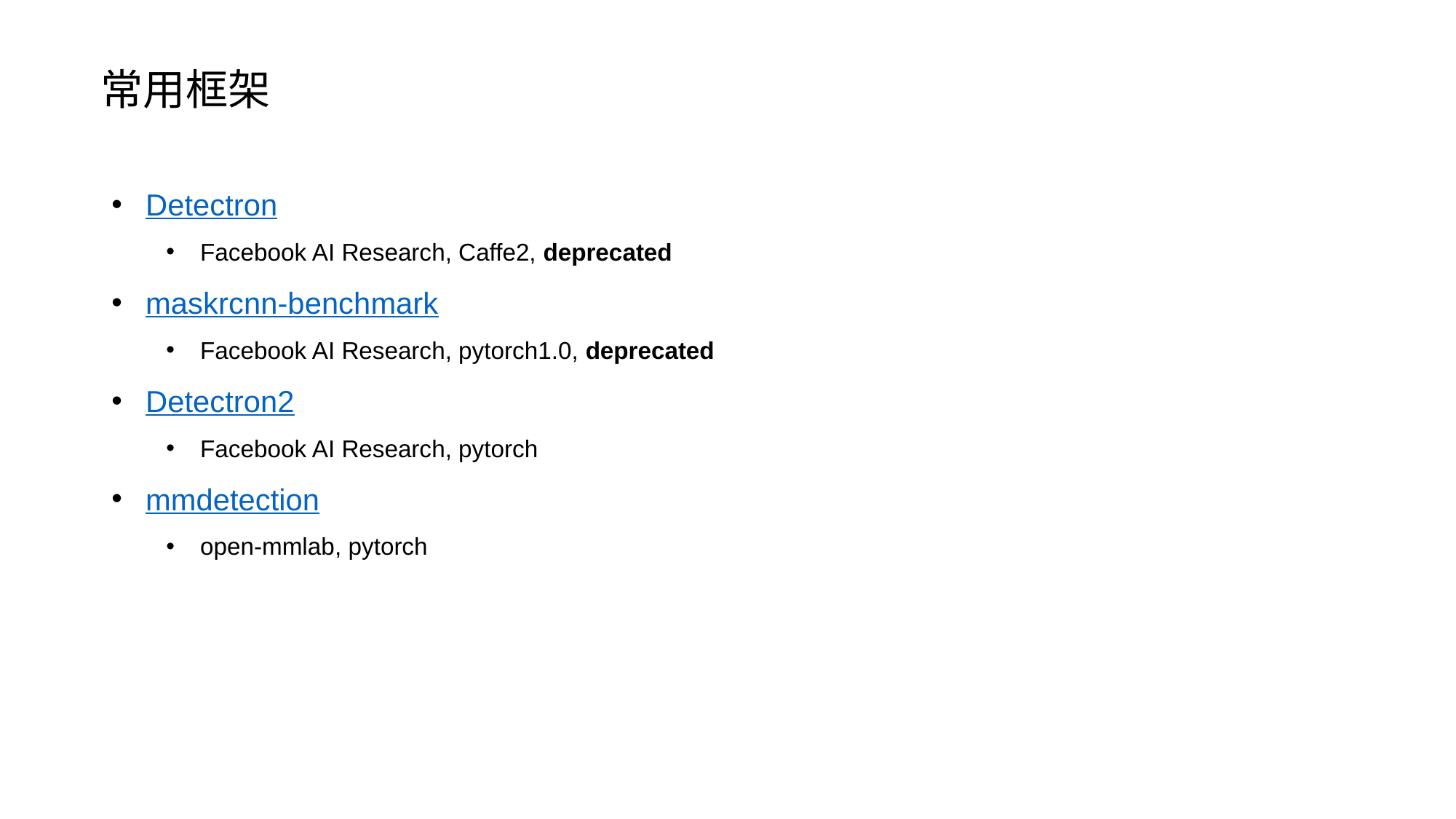

常用框架
Detectron
Facebook AI Research, Caffe2, deprecated
maskrcnn-benchmark
Facebook AI Research, pytorch1.0, deprecated
Detectron2
Facebook AI Research, pytorch
mmdetection
open-mmlab, pytorch